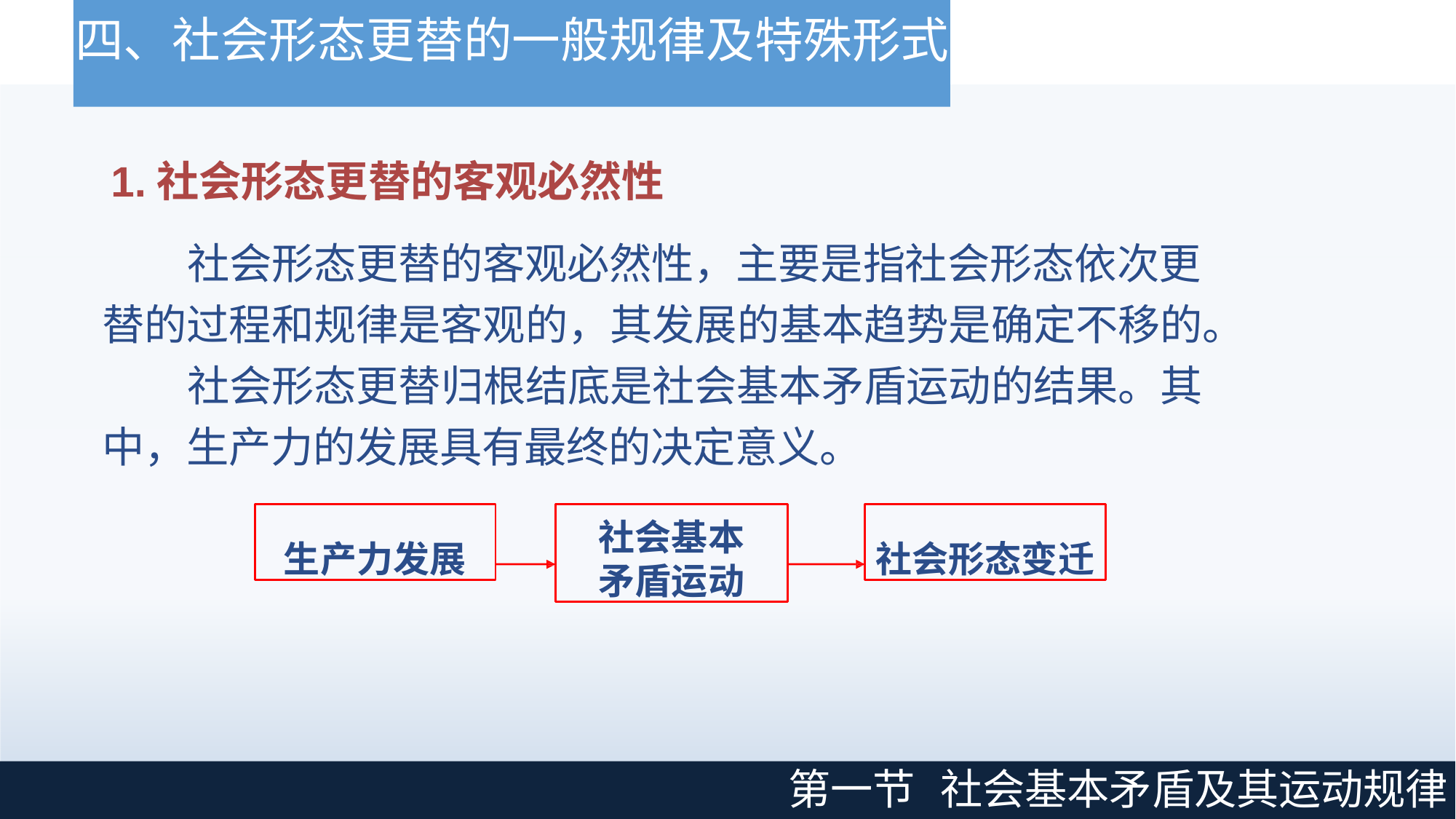

# 四、社会形态更替的一般规律及特殊形式

1.社会形态更替的客观必然性
社会形态更替的客观必然性，主要是指社会形态依次更 替的过程和规律是客观的，其发展的基本趋势是确定不移的。
社会形态更替归根结底是社会基本矛盾运动的结果。其 中，生产力的发展具有最终的决定意义。
生产力发展
社会基本
矛盾运动
社会形态变迁

第一节
社会基本矛盾及其运动规律